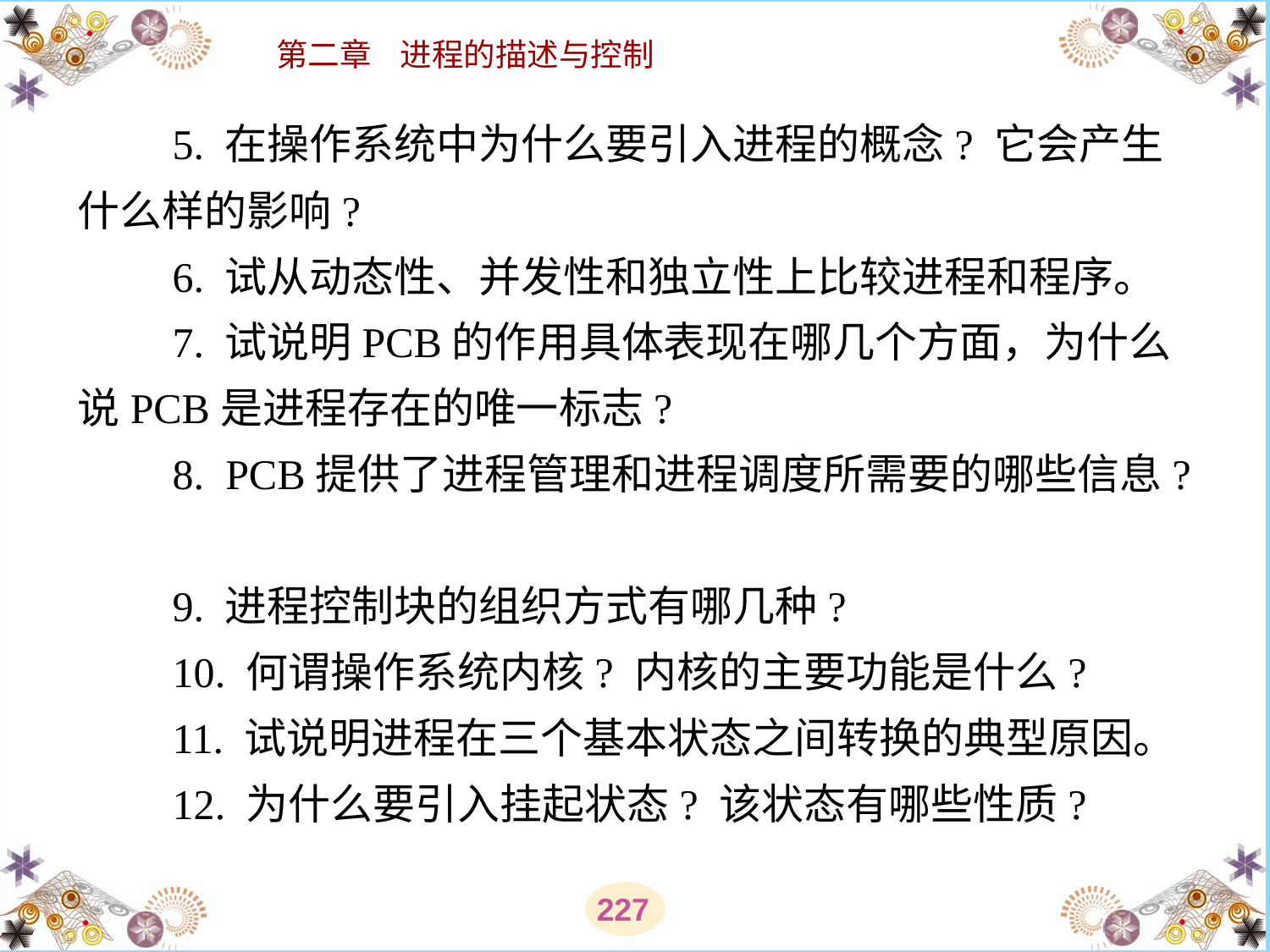

# 5. 在操作系统中为什么要引入进程的概念? 它会产生什么样的影响? 　　6. 试从动态性、并发性和独立性上比较进程和程序。 　　7. 试说明PCB的作用具体表现在哪几个方面，为什么说PCB是进程存在的唯一标志? 　　8.  PCB提供了进程管理和进程调度所需要的哪些信息? 　　9. 进程控制块的组织方式有哪几种? 　　10. 何谓操作系统内核? 内核的主要功能是什么? 　　11. 试说明进程在三个基本状态之间转换的典型原因。 　　12. 为什么要引入挂起状态? 该状态有哪些性质?